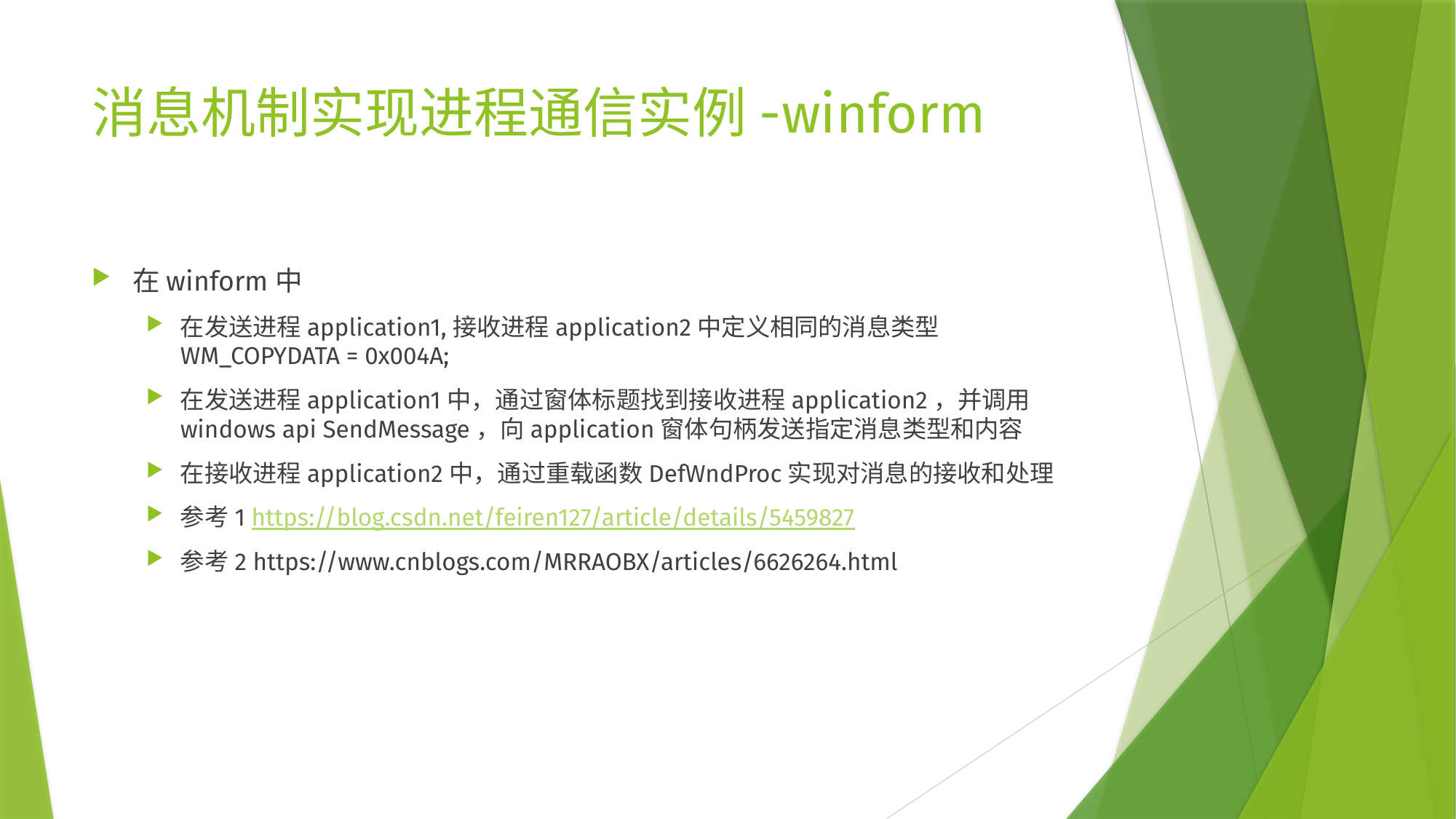

# 消息机制实现进程通信实例-winform
在winform中
在发送进程application1,接收进程application2中定义相同的消息类型WM_COPYDATA = 0x004A;
在发送进程application1中，通过窗体标题找到接收进程application2，并调用windows api SendMessage，向application窗体句柄发送指定消息类型和内容
在接收进程application2中，通过重载函数DefWndProc实现对消息的接收和处理
参考1 https://blog.csdn.net/feiren127/article/details/5459827
参考2 https://www.cnblogs.com/MRRAOBX/articles/6626264.html